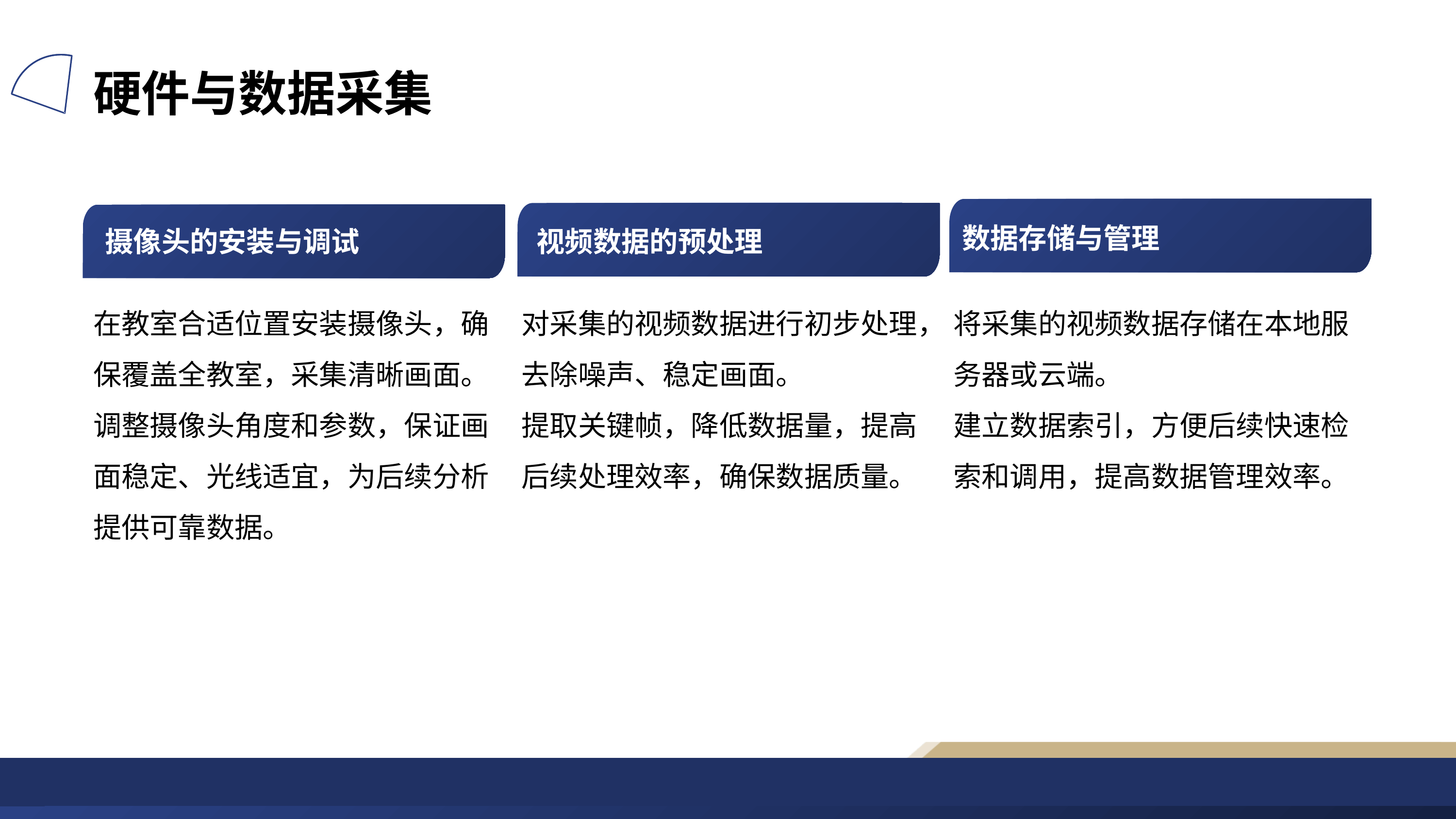

硬件与数据采集

数据存储与管理

摄像头的安装与调试

视频数据的预处理

在教室合适位置安装摄像头，确保覆盖全教室，采集清晰画面。
调整摄像头角度和参数，保证画面稳定、光线适宜，为后续分析提供可靠数据。

对采集的视频数据进行初步处理，去除噪声、稳定画面。
提取关键帧，降低数据量，提高后续处理效率，确保数据质量。

将采集的视频数据存储在本地服务器或云端。
建立数据索引，方便后续快速检索和调用，提高数据管理效率。